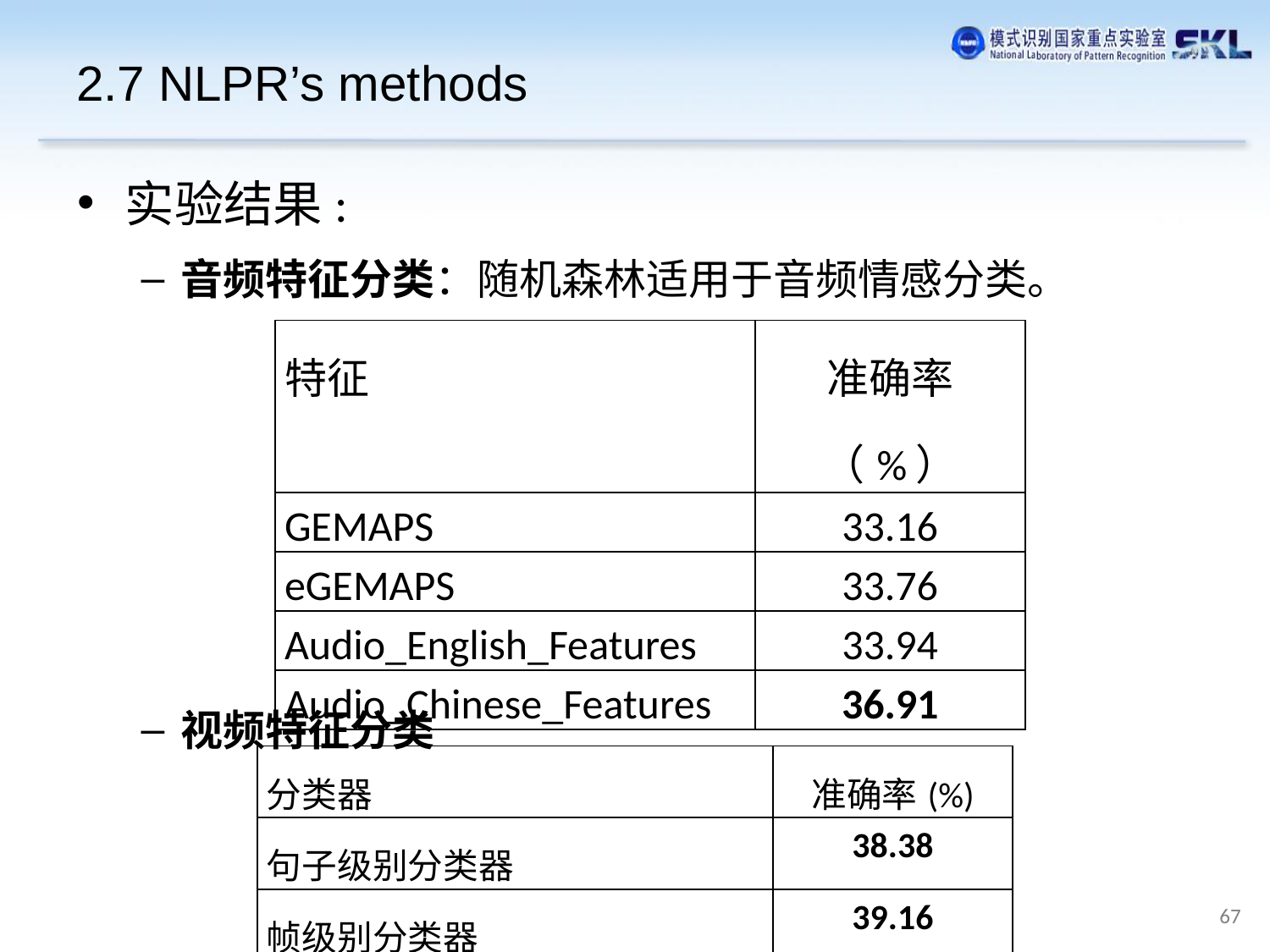

2.7 NLPR’s methods
实验结果:
音频特征分类：随机森林适用于音频情感分类。

视频特征分类

| 特征 | 准确率（%） |
| --- | --- |
| GEMAPS | 33.16 |
| eGEMAPS | 33.76 |
| Audio\_English\_Features | 33.94 |
| Audio\_Chinese\_Features | 36.91 |
| 分类器 | 准确率(%) |
| --- | --- |
| 句子级别分类器 | 38.38 |
| 帧级别分类器 | 39.16 |
67